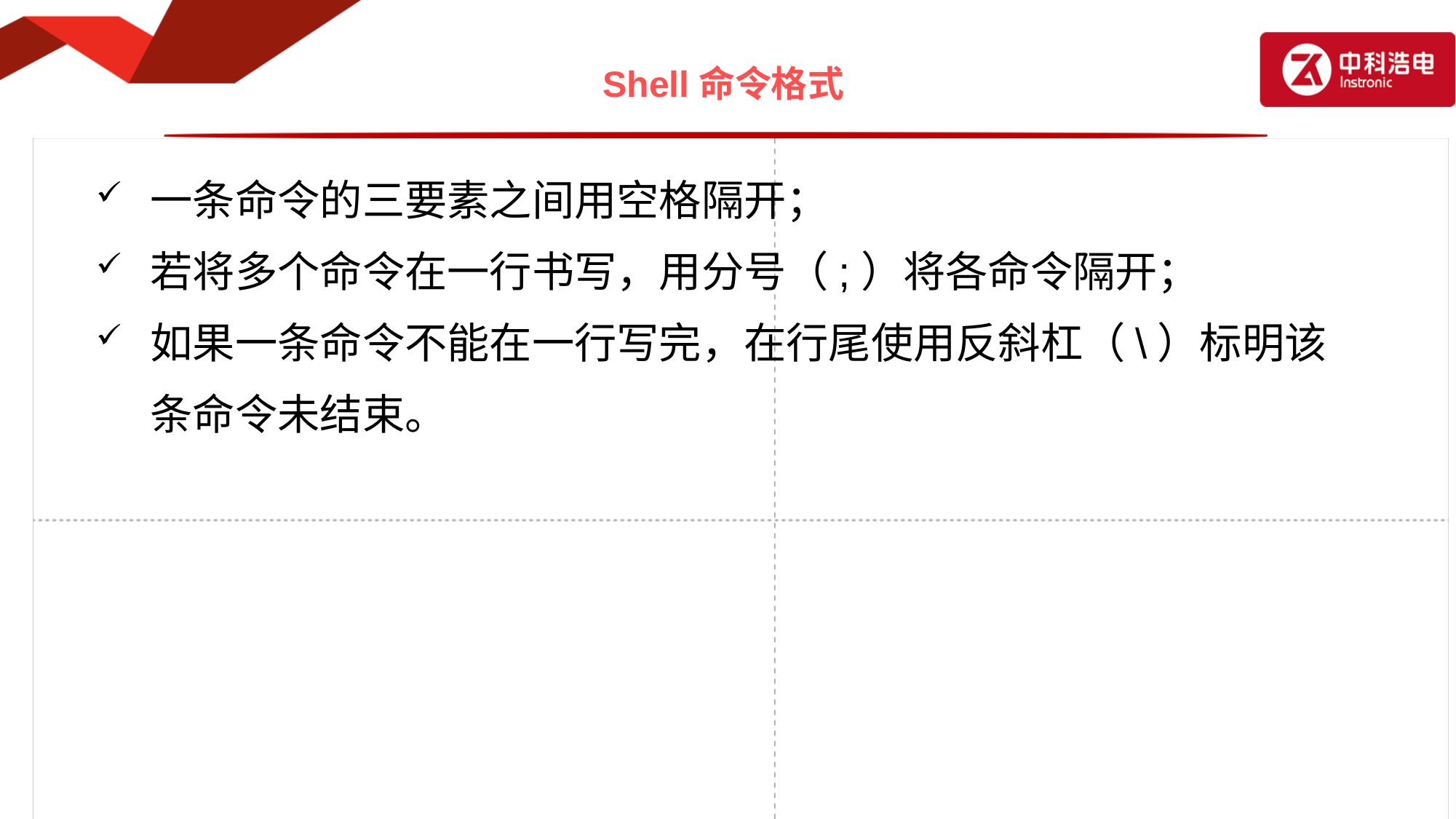

# Shell命令格式
一条命令的三要素之间用空格隔开；
若将多个命令在一行书写，用分号（;）将各命令隔开；
如果一条命令不能在一行写完，在行尾使用反斜杠（\）标明该条命令未结束。